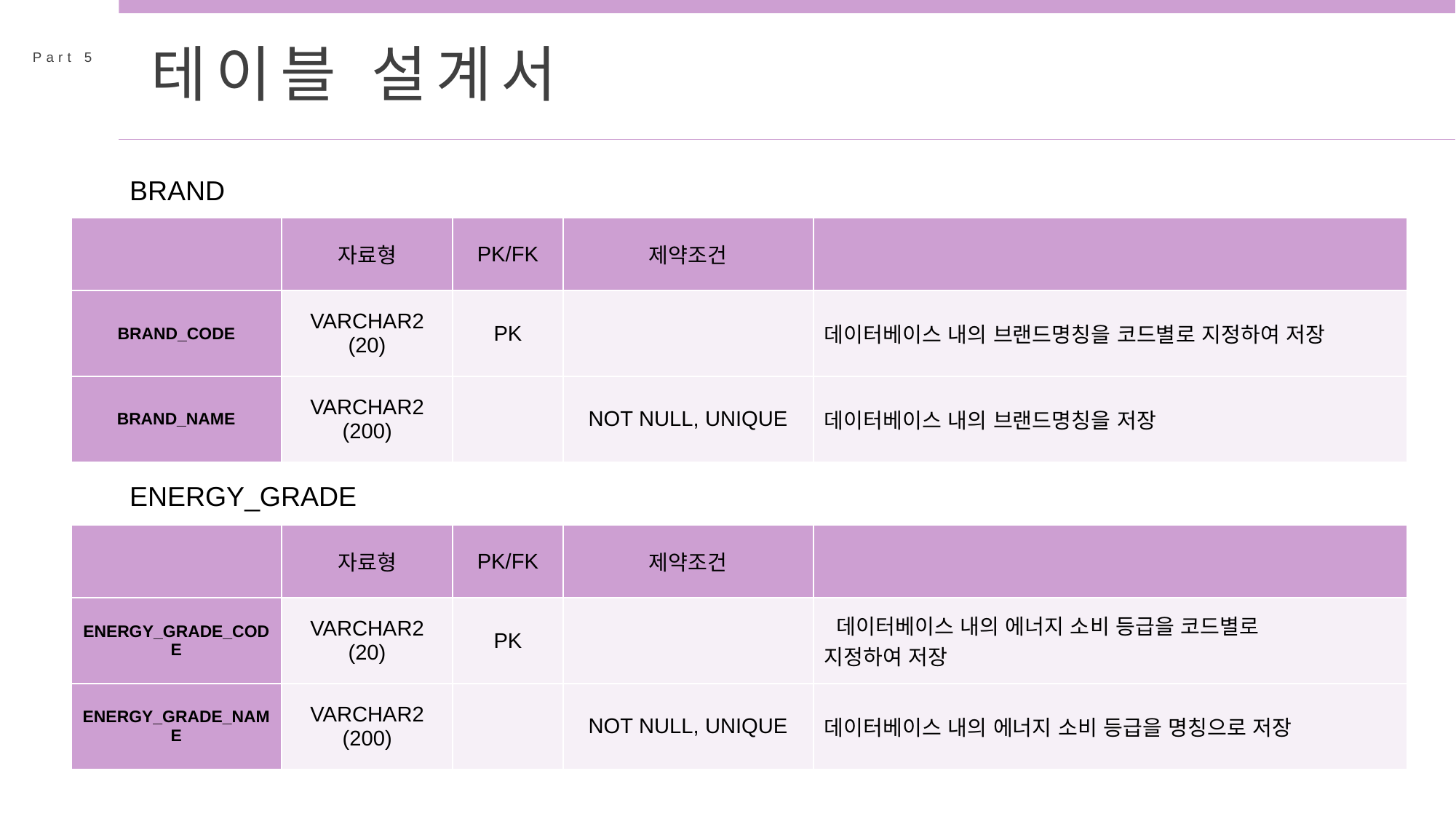

테이블 설계서
Part 5
BRAND

|  | 자료형 | PK/FK | 제약조건 |  |
| --- | --- | --- | --- | --- |
| BRAND\_CODE | VARCHAR2 (20) | PK |  | 데이터베이스 내의 브랜드명칭을 코드별로 지정하여 저장 |
| BRAND\_NAME | VARCHAR2 (200) |  | NOT NULL, UNIQUE | 데이터베이스 내의 브랜드명칭을 저장 |
ENERGY_GRADE

|  | 자료형 | PK/FK | 제약조건 |  |
| --- | --- | --- | --- | --- |
| ENERGY\_GRADE\_CODE | VARCHAR2 (20) | PK |  | 데이터베이스 내의 에너지 소비 등급을 코드별로 지정하여 저장 |
| ENERGY\_GRADE\_NAME | VARCHAR2 (200) |  | NOT NULL, UNIQUE | 데이터베이스 내의 에너지 소비 등급을 명칭으로 저장 |